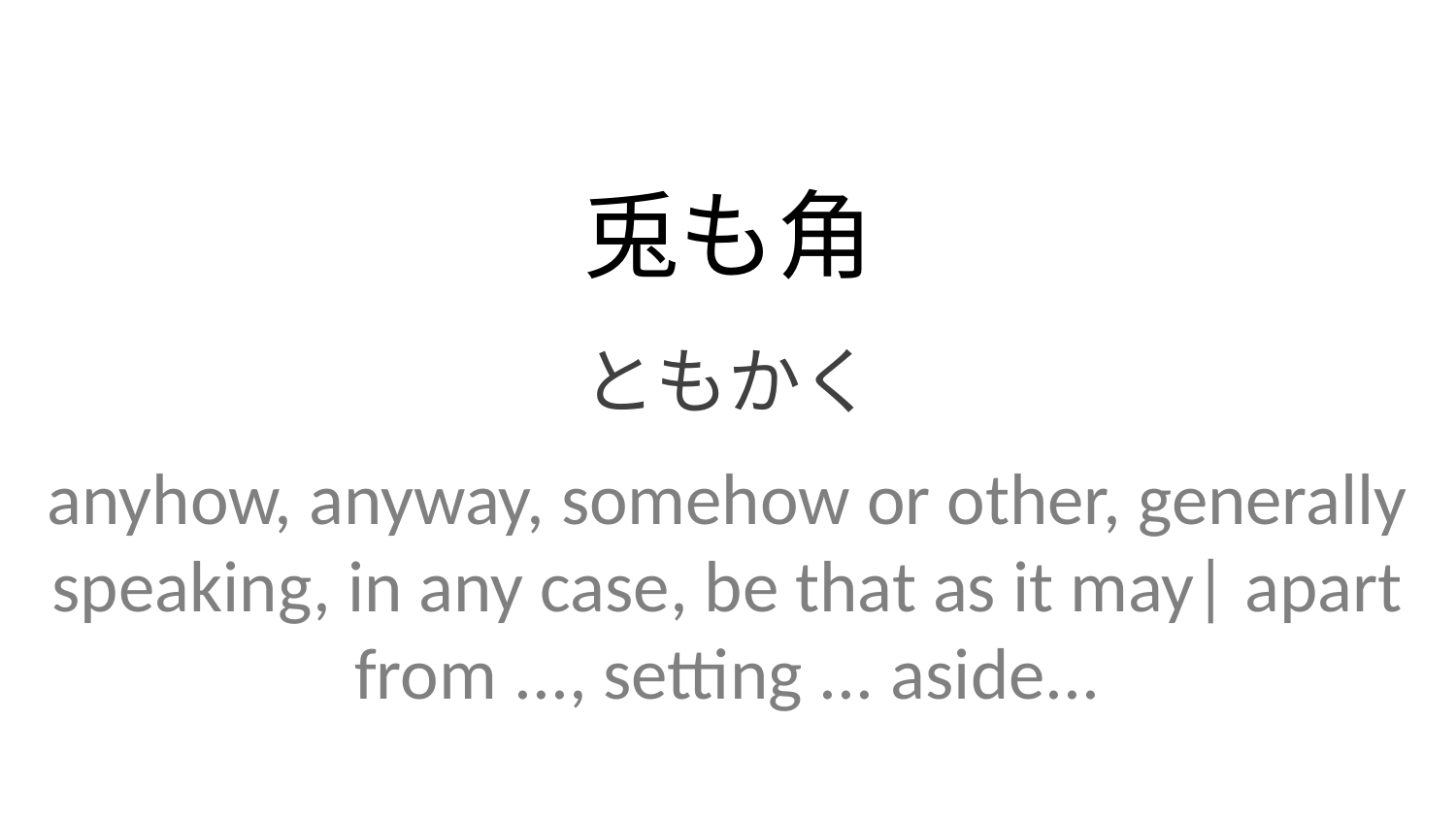

兎も角

ともかく
anyhow, anyway, somehow or other, generally speaking, in any case, be that as it may| apart from ..., setting ... aside...